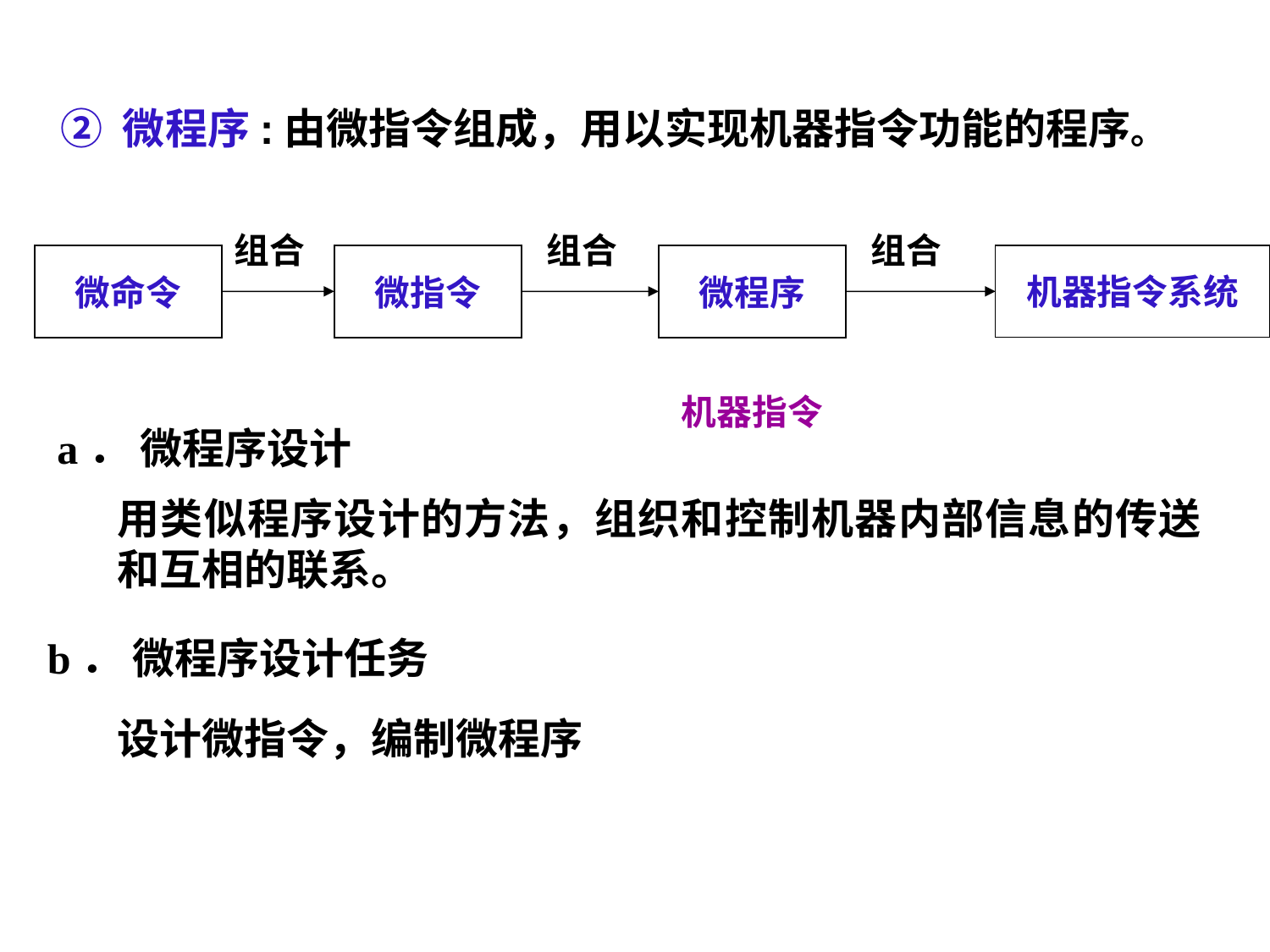

② 微程序:由微指令组成，用以实现机器指令功能的程序。

组合
组合
组合
微命令
微指令
微程序
机器指令系统

 机器指令
     a． 微程序设计

用类似程序设计的方法，组织和控制机器内部信息的传送和互相的联系。

b． 微程序设计任务
设计微指令，编制微程序